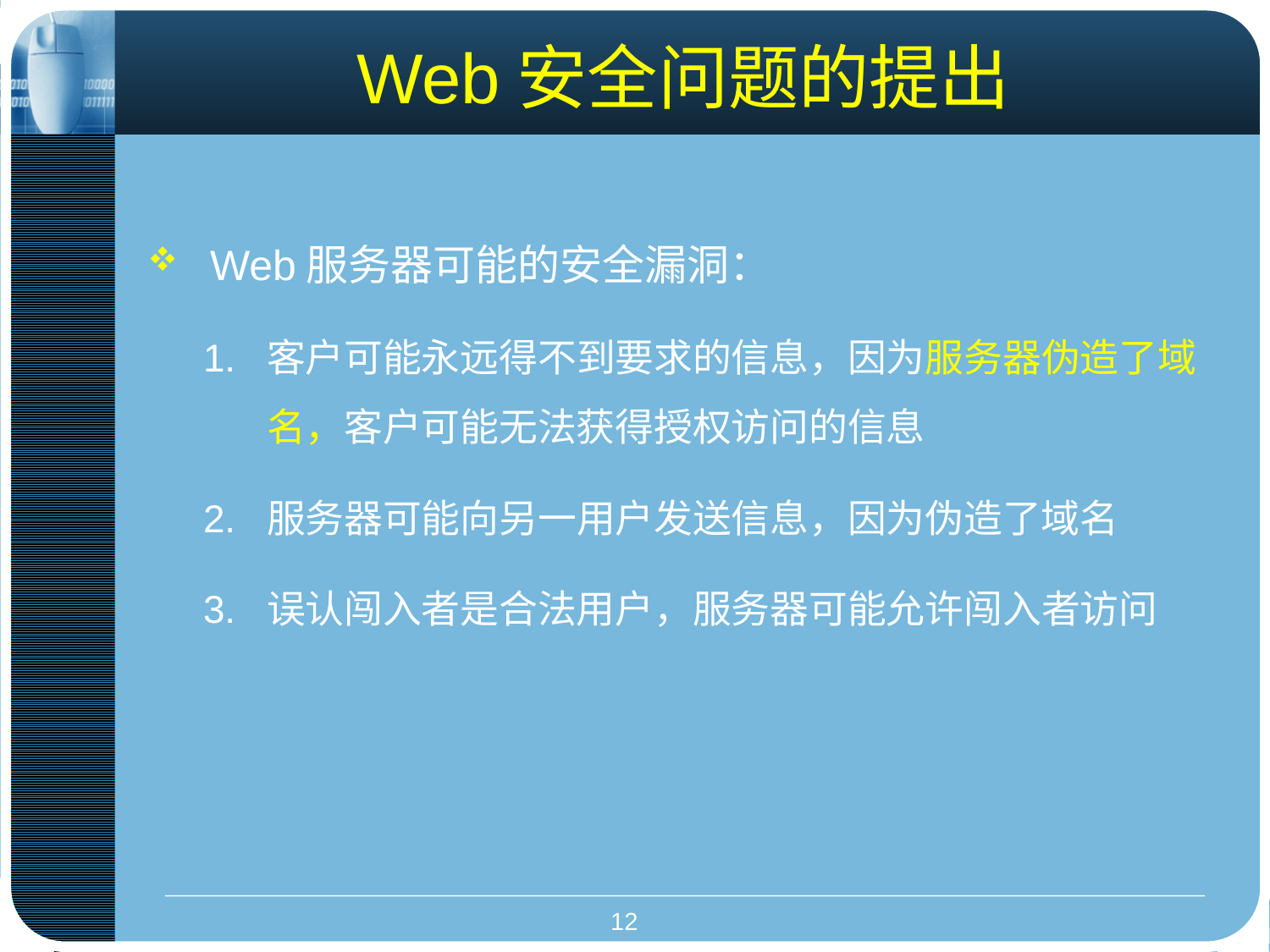

# Web安全问题的提出
Web服务器可能的安全漏洞：
客户可能永远得不到要求的信息，因为服务器伪造了域名，客户可能无法获得授权访问的信息
服务器可能向另一用户发送信息，因为伪造了域名
误认闯入者是合法用户，服务器可能允许闯入者访问
12